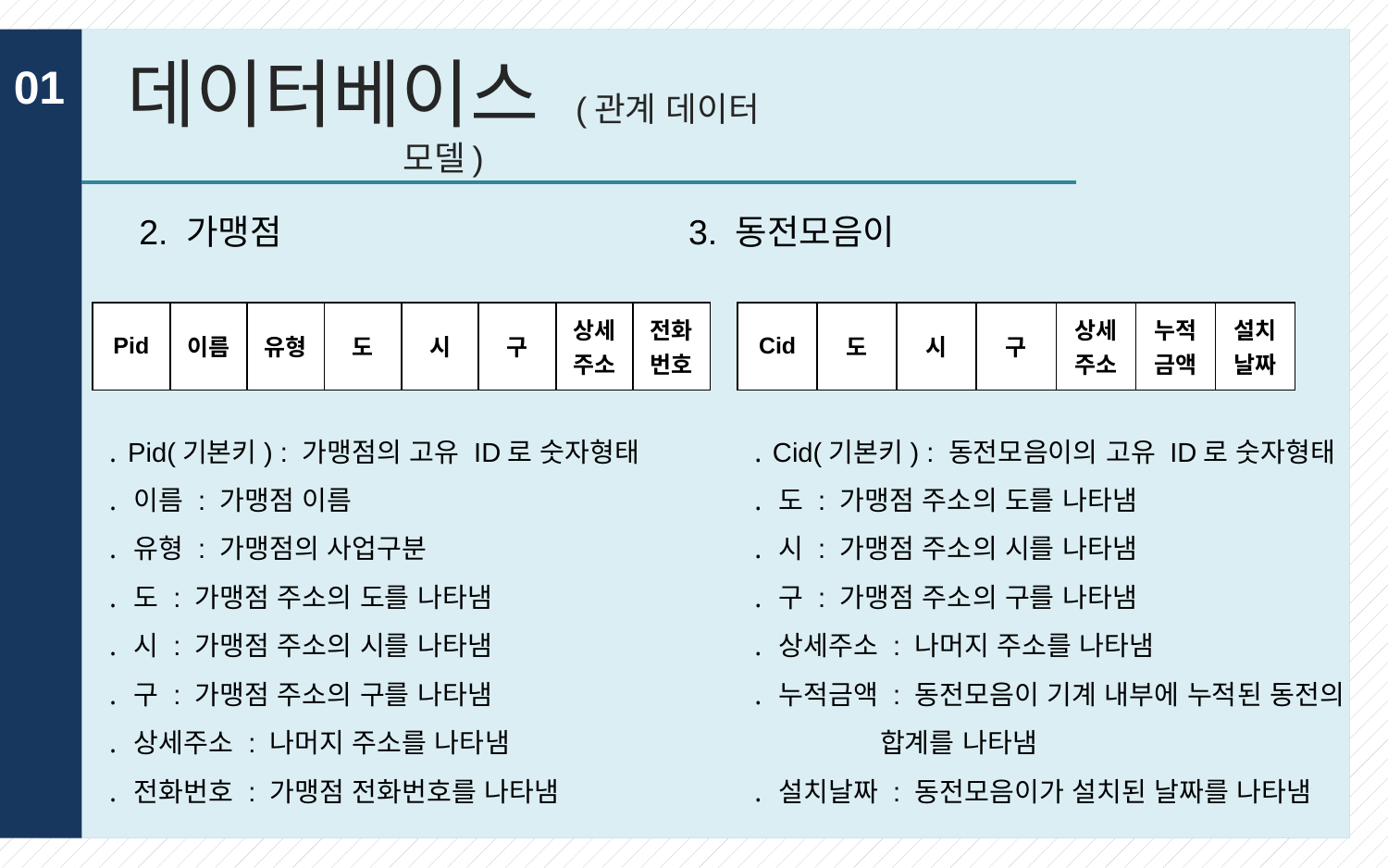

데이터베이스 (관계 데이터 모델)
01
2. 가맹점                                         3. 동전모음이
| Pid | 이름 | 유형 | 도 | 시 | 구 | 상세 주소 | 전화 번호 |
| --- | --- | --- | --- | --- | --- | --- | --- |
| Cid | 도 | 시 | 구 | 상세 주소 | 누적 금액 | 설치 날짜 |
| --- | --- | --- | --- | --- | --- | --- |
․ Pid(기본키) : 가맹점의 고유 ID로 숫자형태
․ 이름 : 가맹점 이름
․ 유형 : 가맹점의 사업구분
․ 도 : 가맹점 주소의 도를 나타냄
․ 시 : 가맹점 주소의 시를 나타냄
․ 구 : 가맹점 주소의 구를 나타냄
․ 상세주소 : 나머지 주소를 나타냄
․ 전화번호 : 가맹점 전화번호를 나타냄
․ Cid(기본키) : 동전모음이의 고유 ID로 숫자형태
․ 도 : 가맹점 주소의 도를 나타냄
․ 시 : 가맹점 주소의 시를 나타냄
․ 구 : 가맹점 주소의 구를 나타냄
․ 상세주소 : 나머지 주소를 나타냄
․ 누적금액 : 동전모음이 기계 내부에 누적된 동전의
                합계를 나타냄
․ 설치날짜 : 동전모음이가 설치된 날짜를 나타냄